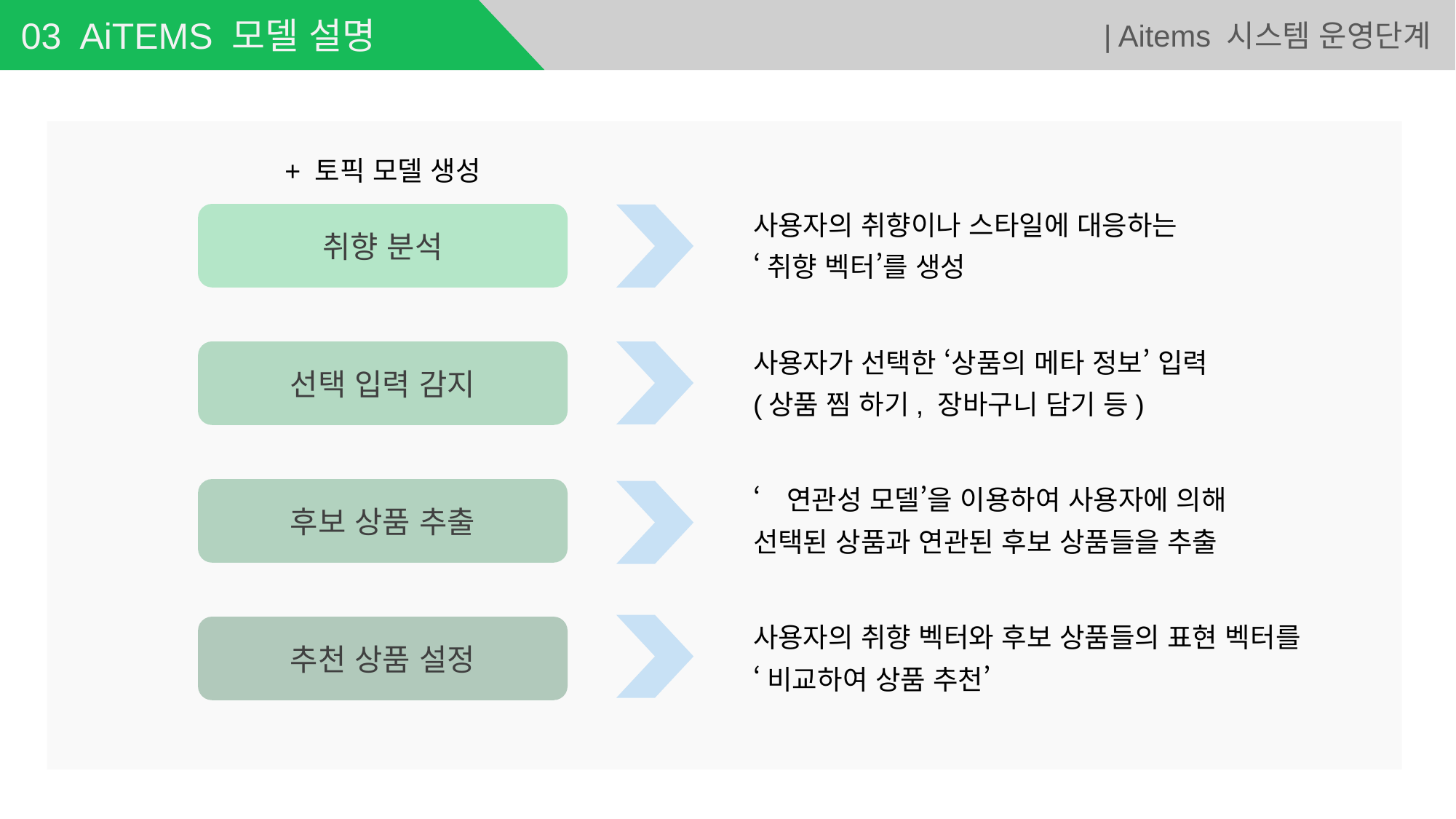

03  AiTEMS 모델 설명
| Aitems 시스템 운영단계

+ 토픽 모델 생성
사용자의 취향이나 스타일에 대응하는
‘취향 벡터’를 생성
취향 분석

사용자가 선택한 ‘상품의 메타 정보’ 입력
(상품 찜 하기, 장바구니 담기 등)
선택 입력 감지

‘연관성 모델’을 이용하여 사용자에 의해
선택된 상품과 연관된 후보 상품들을 추출
후보 상품 추출

사용자의 취향 벡터와 후보 상품들의 표현 벡터를
‘비교하여 상품 추천’
추천 상품 설정